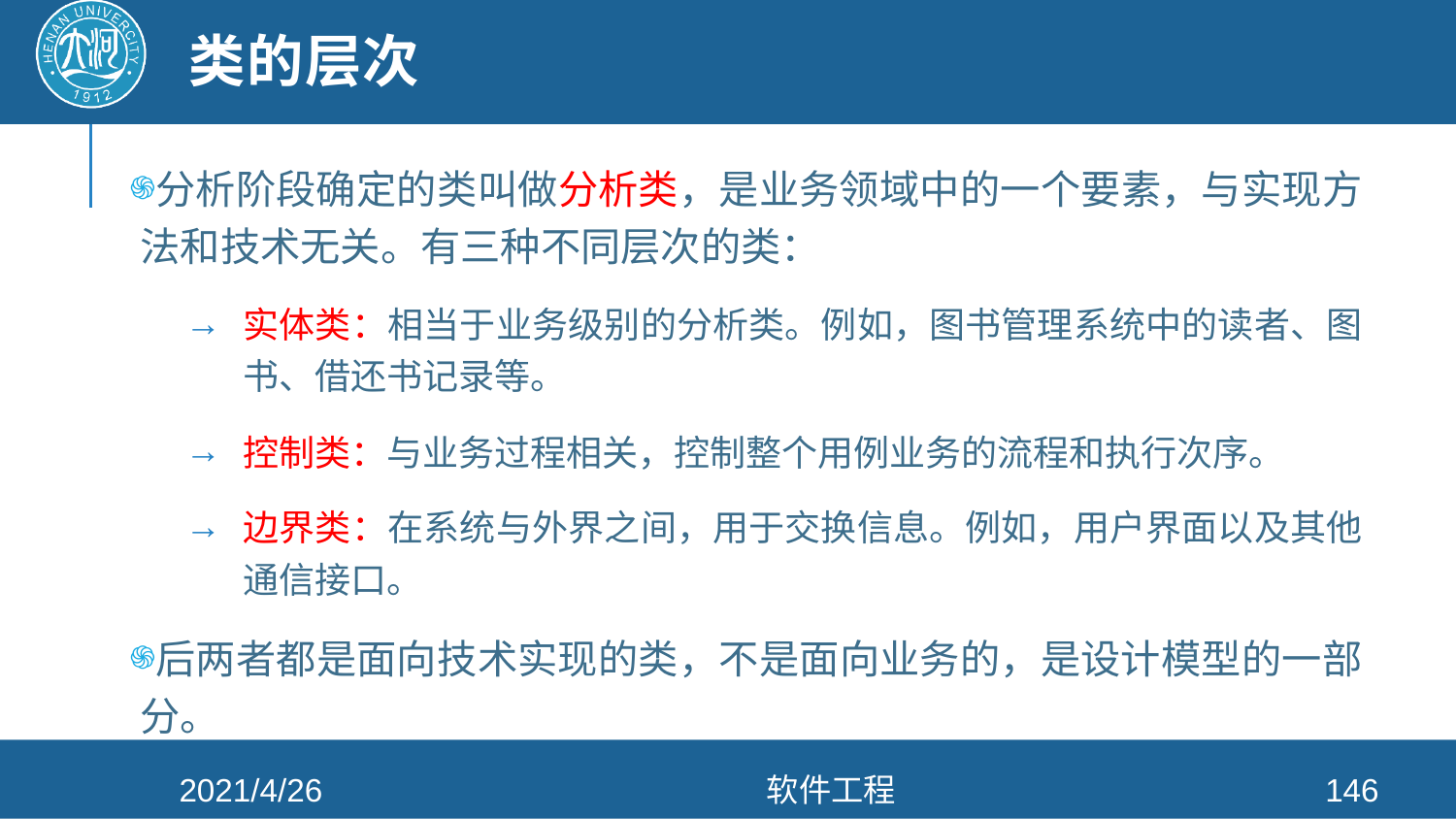

# 类的层次
分析阶段确定的类叫做分析类，是业务领域中的一个要素，与实现方法和技术无关。有三种不同层次的类：
实体类：相当于业务级别的分析类。例如，图书管理系统中的读者、图书、借还书记录等。
控制类：与业务过程相关，控制整个用例业务的流程和执行次序。
边界类：在系统与外界之间，用于交换信息。例如，用户界面以及其他通信接口。
后两者都是面向技术实现的类，不是面向业务的，是设计模型的一部分。
2021/4/26
软件工程
146